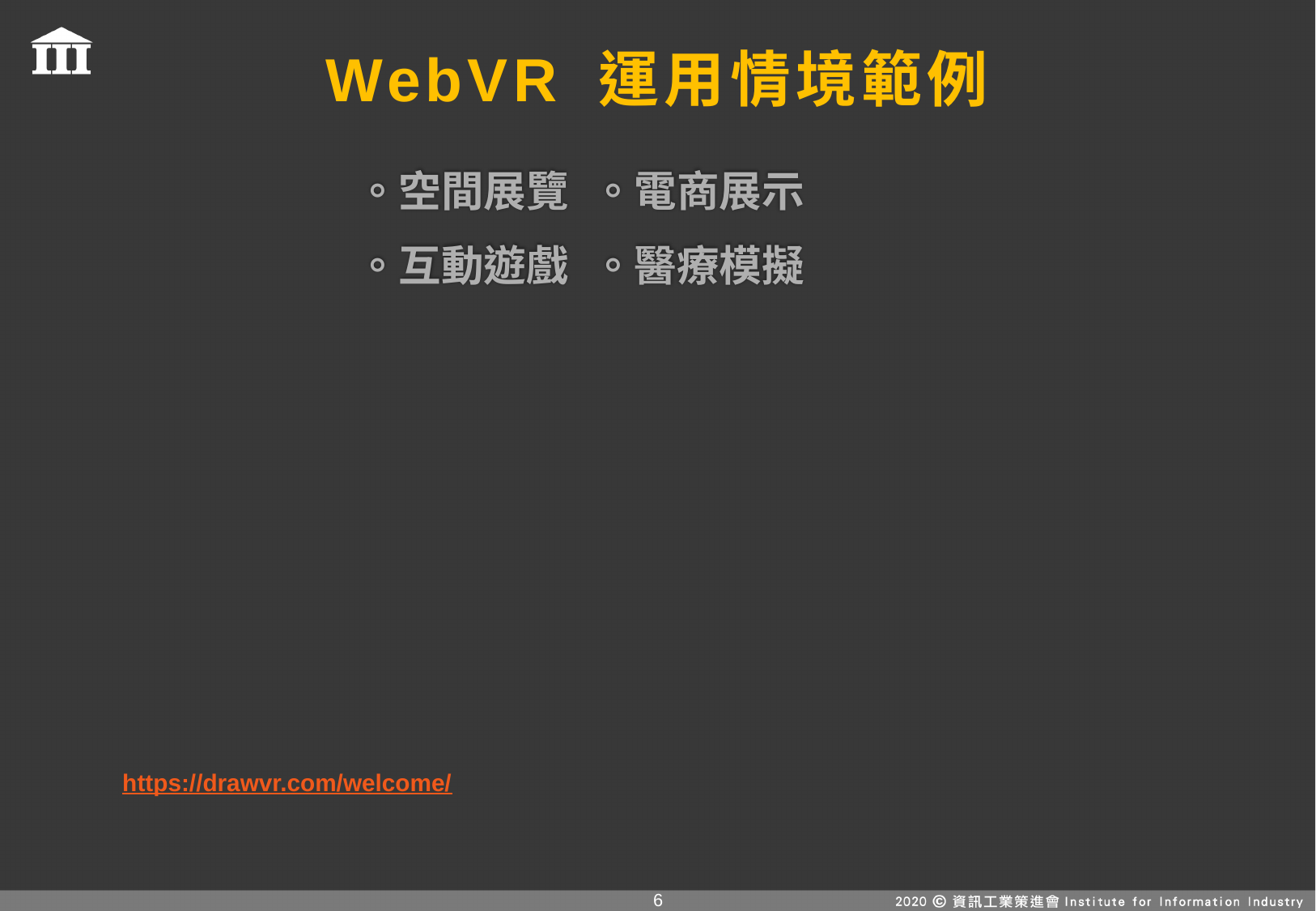

# WebVR 運用情境範例
。空間展覽			。電商展示
。互動遊戲			。醫療模擬
https://drawvr.com/welcome/

6